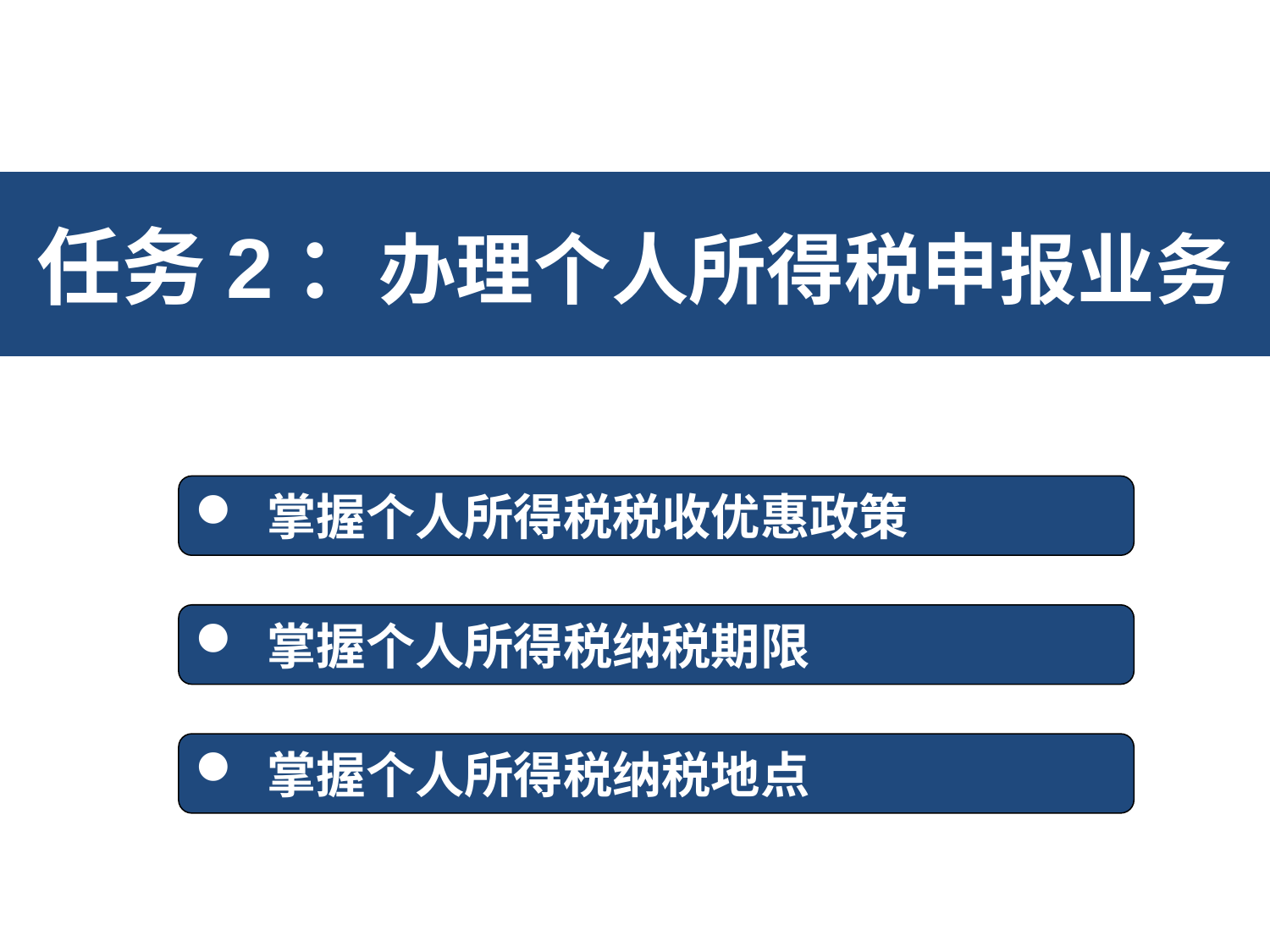

任务2：办理个人所得税申报业务
 掌握个人所得税税收优惠政策
 掌握个人所得税纳税期限
 掌握个人所得税纳税地点